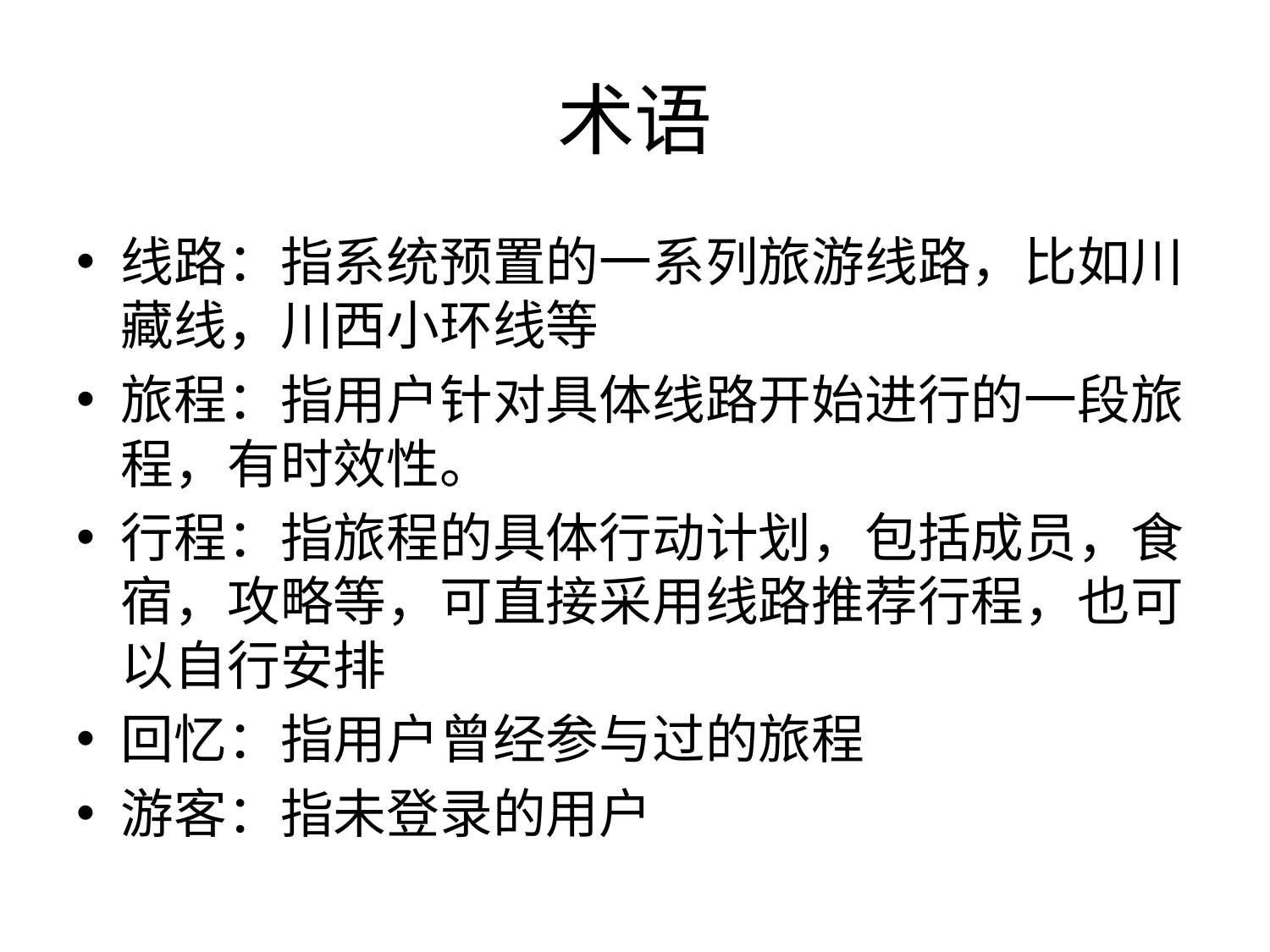

# 术语
线路：指系统预置的一系列旅游线路，比如川藏线，川西小环线等
旅程：指用户针对具体线路开始进行的一段旅程，有时效性。
行程：指旅程的具体行动计划，包括成员，食宿，攻略等，可直接采用线路推荐行程，也可以自行安排
回忆：指用户曾经参与过的旅程
游客：指未登录的用户